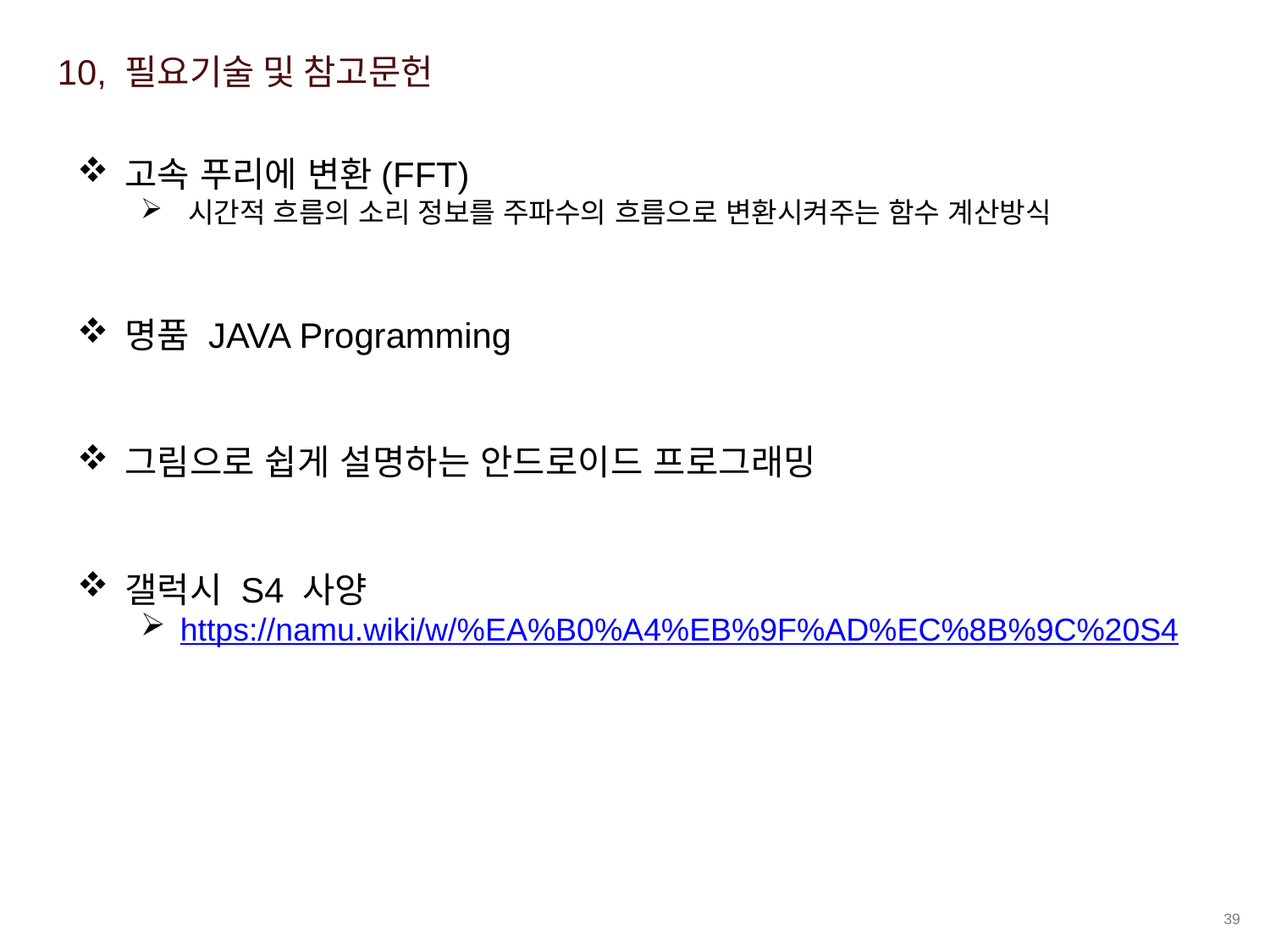

10, 필요기술 및 참고문헌
고속 푸리에 변환(FFT)
시간적 흐름의 소리 정보를 주파수의 흐름으로 변환시켜주는 함수 계산방식

명품 JAVA Programming

그림으로 쉽게 설명하는 안드로이드 프로그래밍

갤럭시 S4 사양
https://namu.wiki/w/%EA%B0%A4%EB%9F%AD%EC%8B%9C%20S4